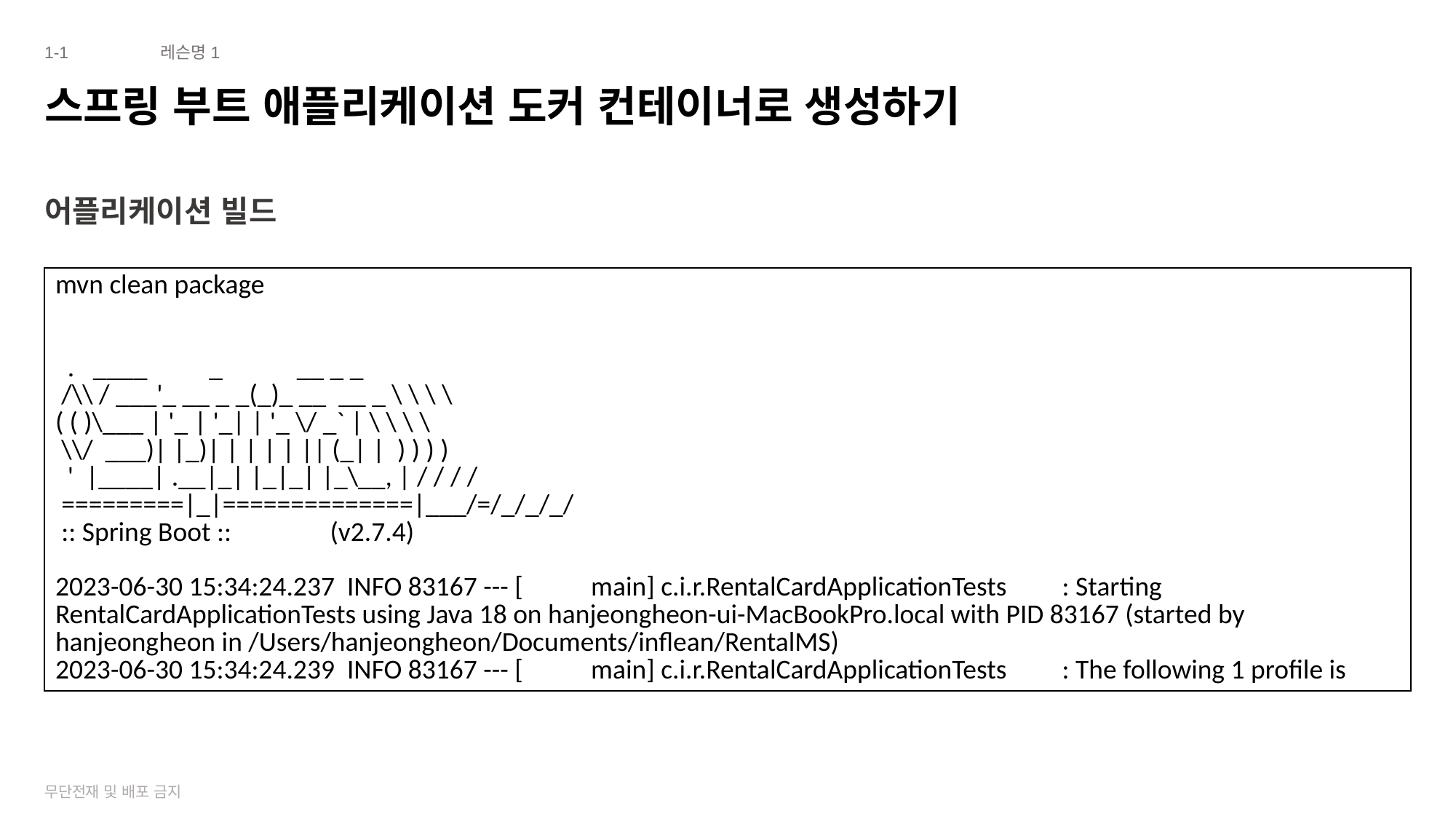

1-1
레슨명1
# 스프링 부트 애플리케이션 도커 컨테이너로 생성하기
어플리케이션 빌드

| mvn clean package . \_\_\_\_ \_ \_\_ \_ \_ /\\ / \_\_\_'\_ \_\_ \_ \_(\_)\_ \_\_ \_\_ \_ \ \ \ \ ( ( )\\_\_\_ | '\_ | '\_| | '\_ \/ \_` | \ \ \ \ \\/ \_\_\_)| |\_)| | | | | || (\_| | ) ) ) ) ' |\_\_\_\_| .\_\_|\_| |\_|\_| |\_\\_\_, | / / / / =========|\_|==============|\_\_\_/=/\_/\_/\_/ :: Spring Boot :: (v2.7.4) 2023-06-30 15:34:24.237 INFO 83167 --- [ main] c.i.r.RentalCardApplicationTests : Starting RentalCardApplicationTests using Java 18 on hanjeongheon-ui-MacBookPro.local with PID 83167 (started by hanjeongheon in /Users/hanjeongheon/Documents/inflean/RentalMS) 2023-06-30 15:34:24.239 INFO 83167 --- [ main] c.i.r.RentalCardApplicationTests : The following 1 profile is |
| --- |